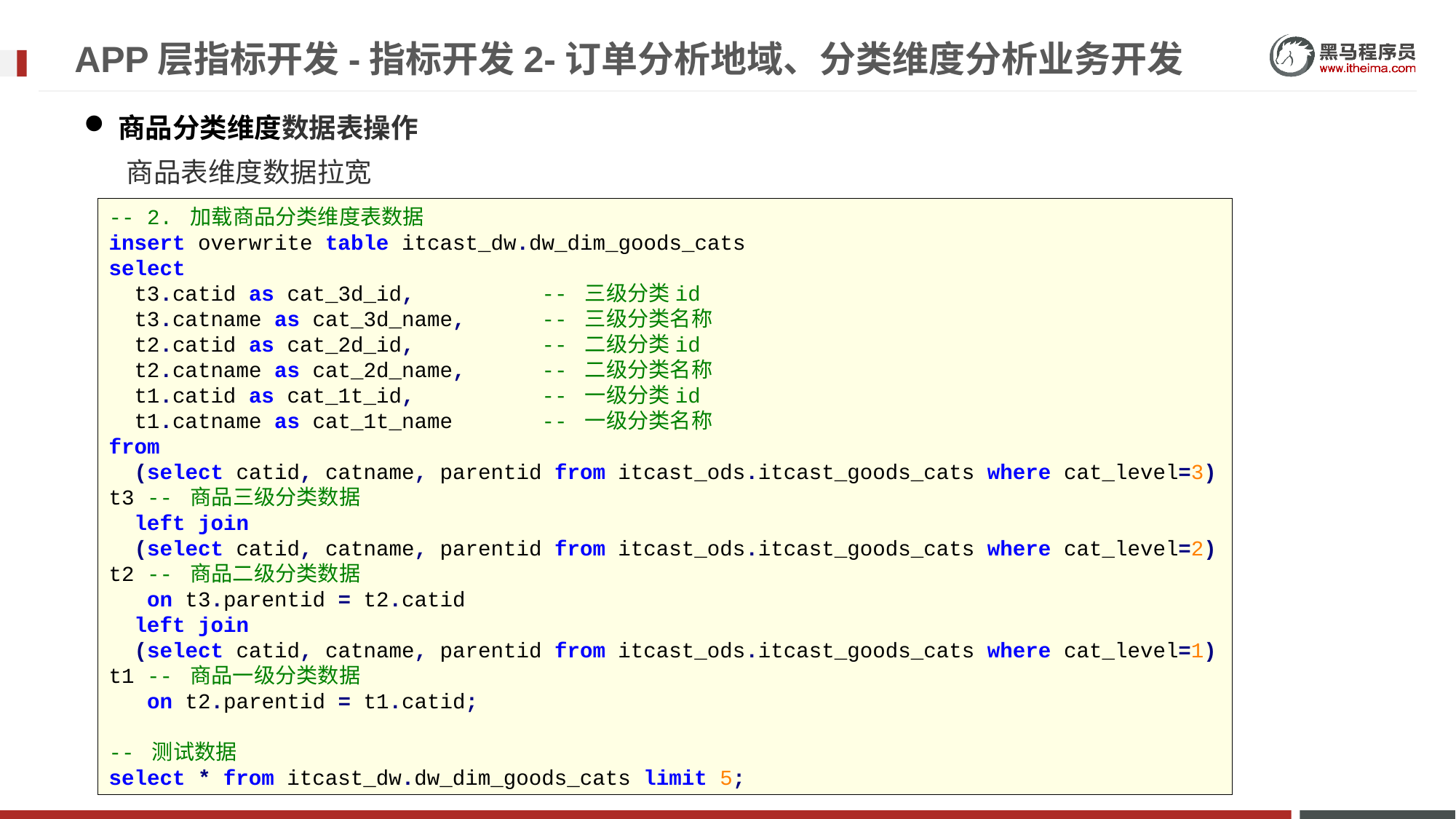

# APP层指标开发-指标开发2-订单分析地域、分类维度分析业务开发
商品分类维度数据表操作
商品表维度数据拉宽
-- 2. 加载商品分类维度表数据
insert overwrite table itcast_dw.dw_dim_goods_cats
select
  t3.catid as cat_3d_id,          -- 三级分类id
  t3.catname as cat_3d_name,      -- 三级分类名称
  t2.catid as cat_2d_id,          -- 二级分类id
  t2.catname as cat_2d_name,      -- 二级分类名称
  t1.catid as cat_1t_id,          -- 一级分类id
  t1.catname as cat_1t_name       -- 一级分类名称
from
  (select catid, catname, parentid from itcast_ods.itcast_goods_cats where cat_level=3) t3 -- 商品三级分类数据
  left join
  (select catid, catname, parentid from itcast_ods.itcast_goods_cats where cat_level=2) t2 -- 商品二级分类数据
   on t3.parentid = t2.catid
  left join
  (select catid, catname, parentid from itcast_ods.itcast_goods_cats where cat_level=1) t1 -- 商品一级分类数据
   on t2.parentid = t1.catid;

-- 测试数据
select * from itcast_dw.dw_dim_goods_cats limit 5;